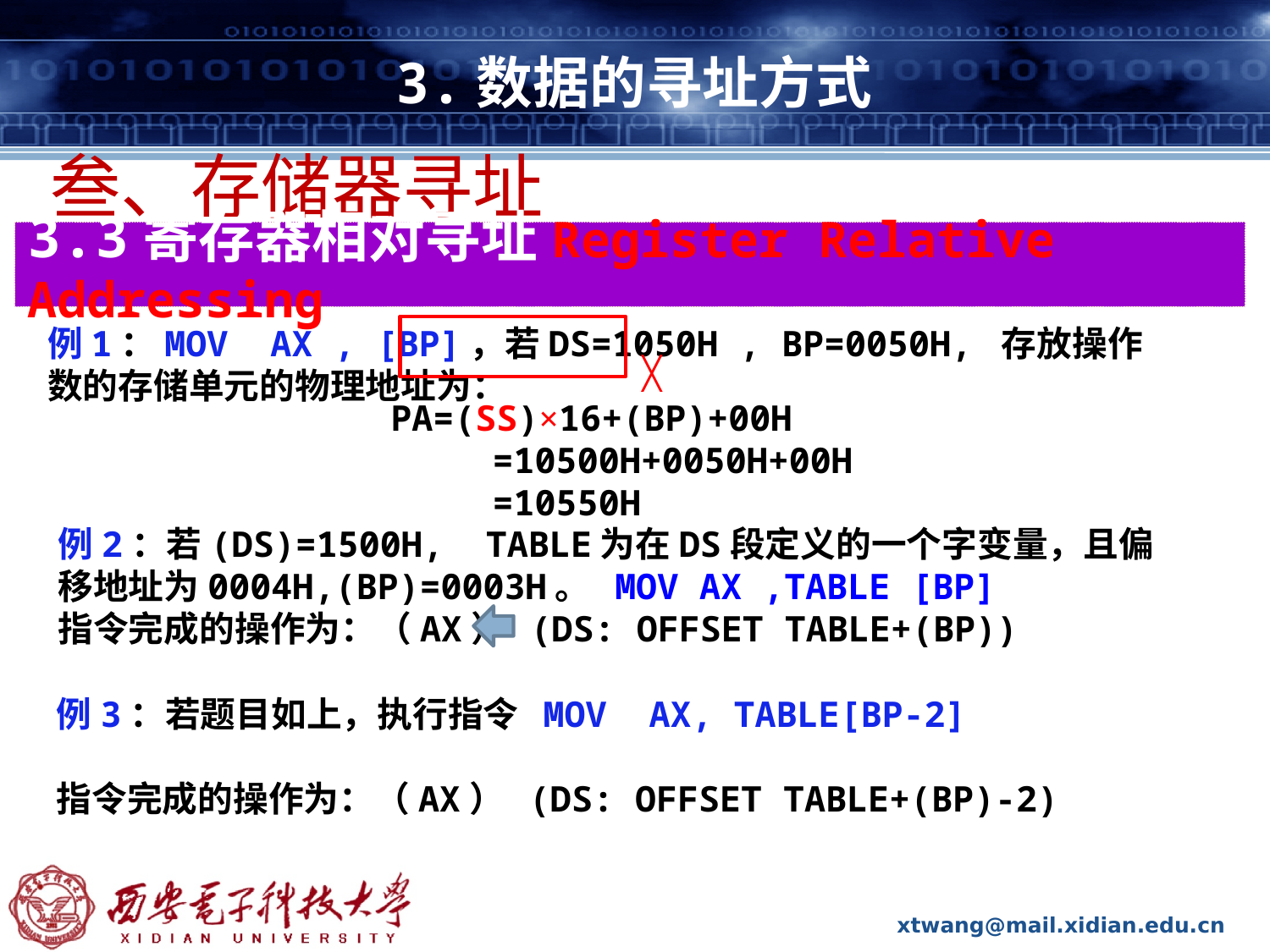

# 3.数据的寻址方式
叁、存储器寻址
3.3寄存器相对寻址Register Relative Addressing
例1：MOV  AX , [BP]，若DS=1050H , BP=0050H, 存放操作数的存储单元的物理地址为：

╳
PA=(SS)×16+(BP)+00H
             =10500H+0050H+00H
             =10550H
例2：若(DS)=1500H,  TABLE为在DS段定义的一个字变量，且偏移地址为0004H,(BP)=0003H。  MOV AX ,TABLE [BP]
指令完成的操作为：（AX）  (DS: OFFSET TABLE+(BP))

例3：若题目如上，执行指令  MOV  AX, TABLE[BP-2]

指令完成的操作为：（AX）  (DS: OFFSET TABLE+(BP)-2)